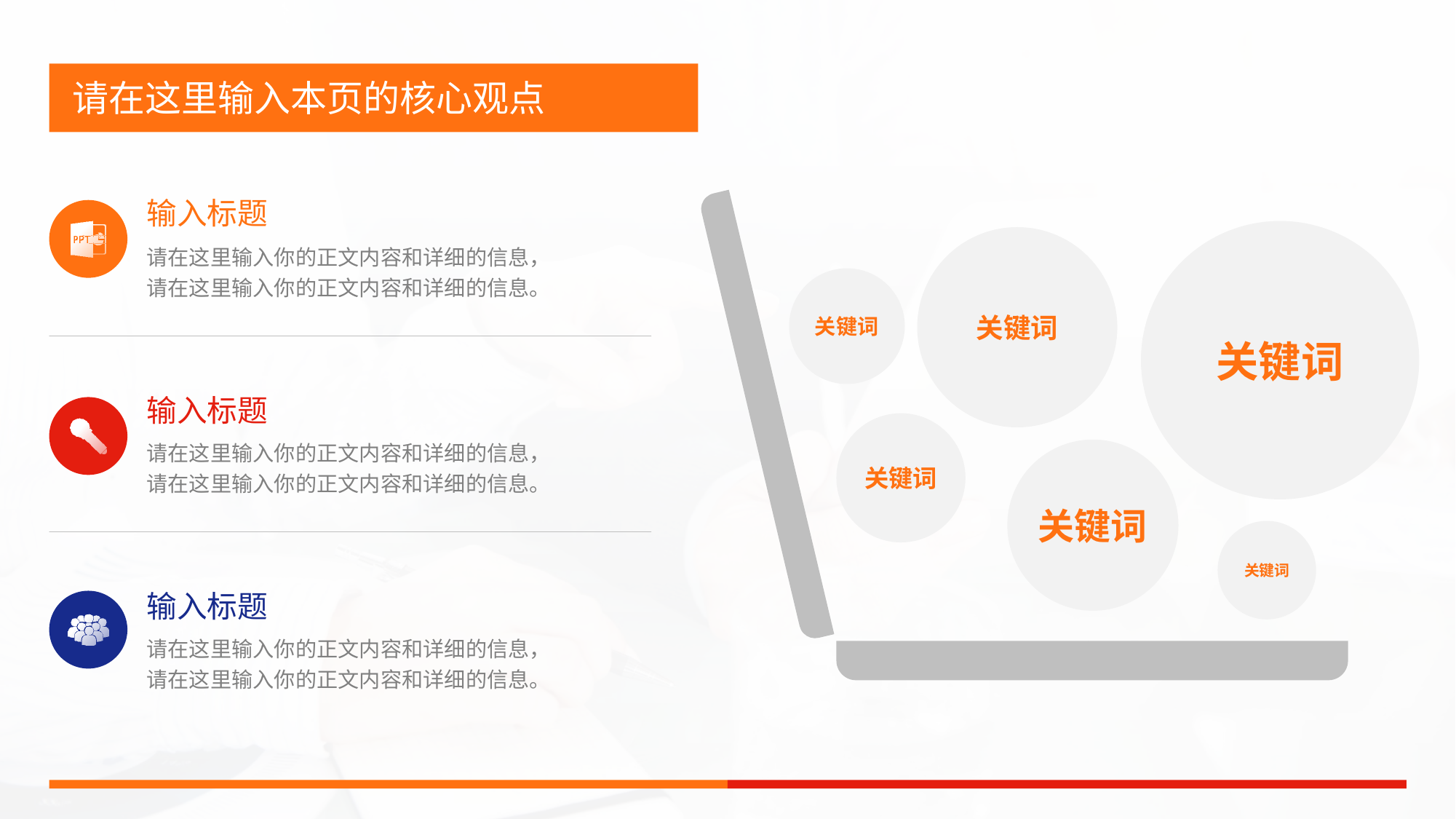

请在这里输入本页的核心观点

关键词
关键词
关键词
关键词
关键词
关键词
输入标题

请在这里输入你的正文内容和详细的信息，请在这里输入你的正文内容和详细的信息。
输入标题

请在这里输入你的正文内容和详细的信息，请在这里输入你的正文内容和详细的信息。
输入标题

请在这里输入你的正文内容和详细的信息，请在这里输入你的正文内容和详细的信息。